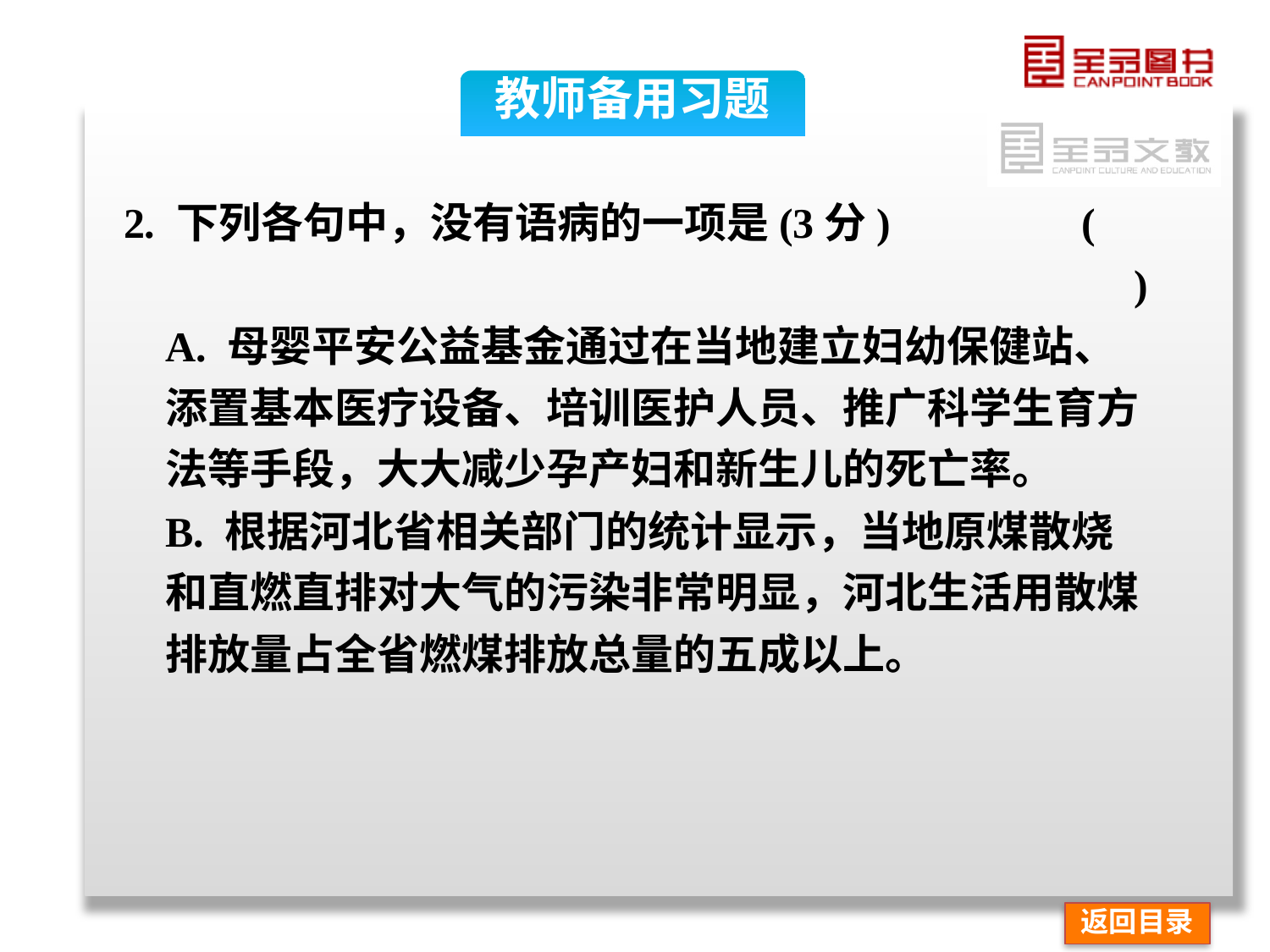

教师备用习题
2. 下列各句中，没有语病的一项是(3分)                  (　　)
A. 母婴平安公益基金通过在当地建立妇幼保健站、添置基本医疗设备、培训医护人员、推广科学生育方法等手段，大大减少孕产妇和新生儿的死亡率。
B. 根据河北省相关部门的统计显示，当地原煤散烧和直燃直排对大气的污染非常明显，河北生活用散煤排放量占全省燃煤排放总量的五成以上。
返回目录